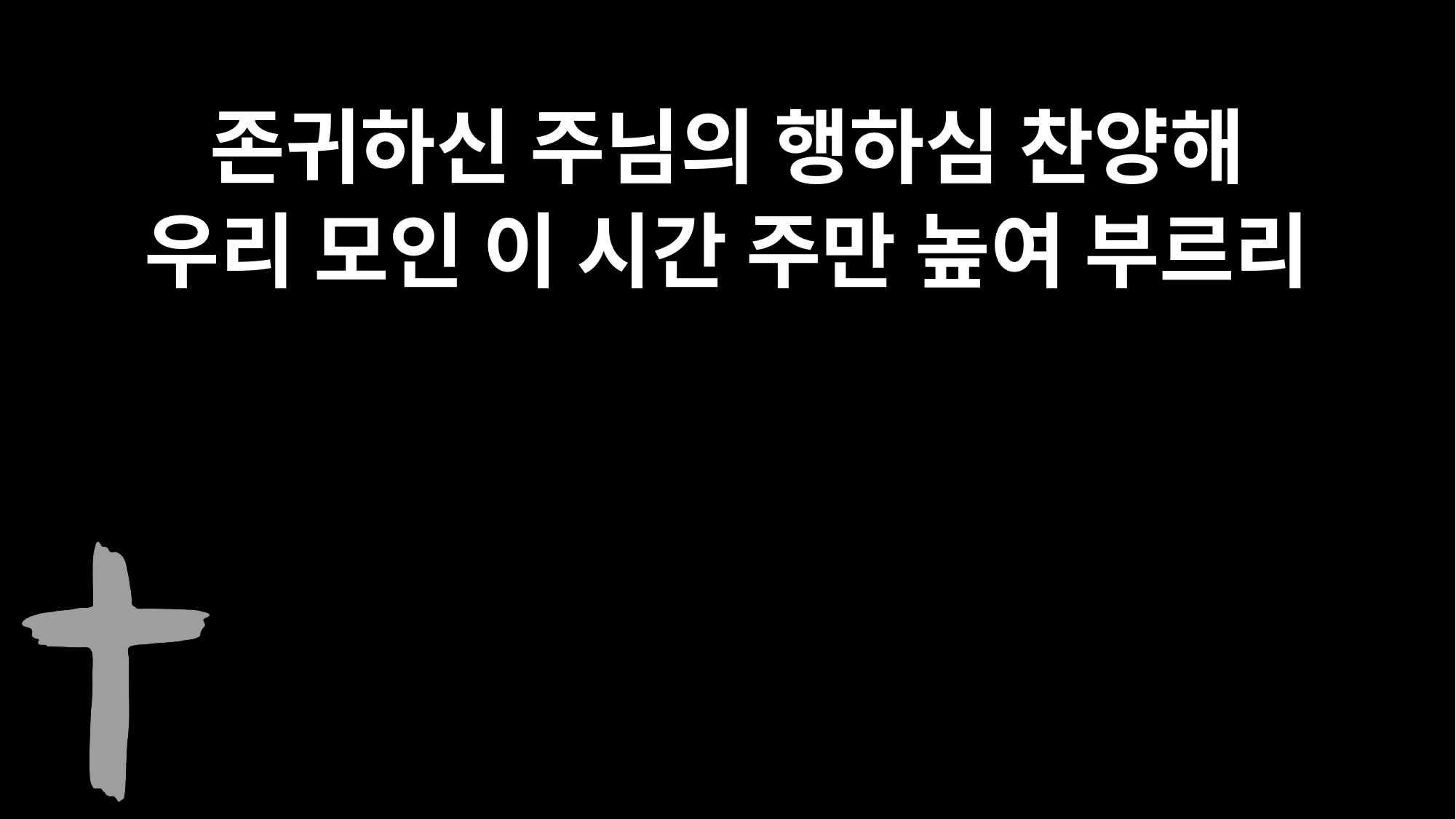

존귀하신 주님의 행하심 찬양해
우리 모인 이 시간 주만 높여 부르리